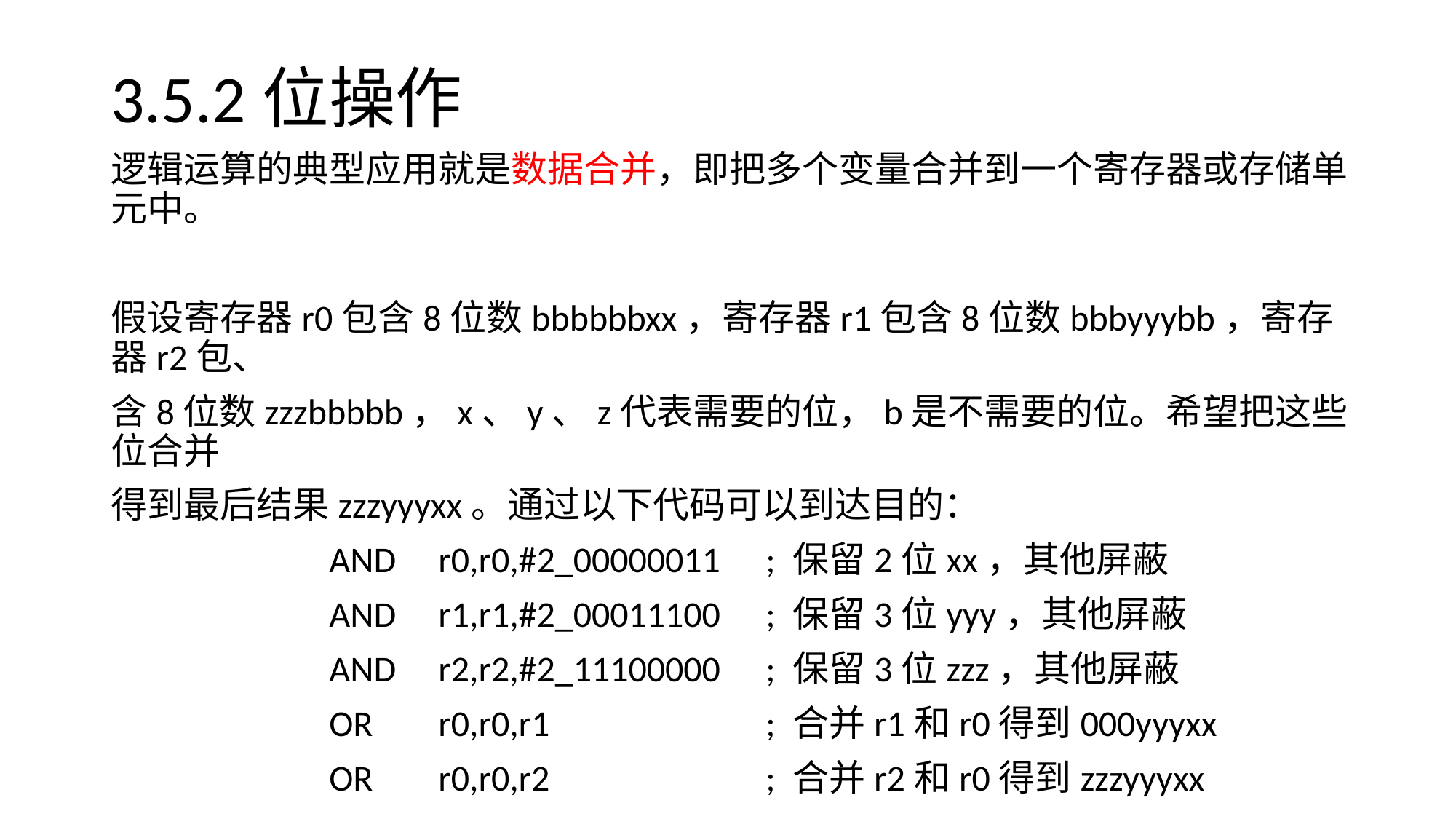

# 3.5.2位操作
逻辑运算的典型应用就是数据合并，即把多个变量合并到一个寄存器或存储单元中。

假设寄存器r0包含8位数bbbbbbxx，寄存器r1包含8位数bbbyyybb，寄存器r2包、
含8位数zzzbbbbb，x、y、z代表需要的位，b是不需要的位。希望把这些位合并
得到最后结果zzzyyyxx。通过以下代码可以到达目的：
		AND	r0,r0,#2_00000011	; 保留2位xx，其他屏蔽
		AND	r1,r1,#2_00011100	; 保留3位yyy，其他屏蔽
		AND 	r2,r2,#2_11100000	; 保留3位zzz，其他屏蔽
		OR	r0,r0,r1		; 合并r1和r0得到000yyyxx
		OR	r0,r0,r2		; 合并r2和r0得到zzzyyyxx